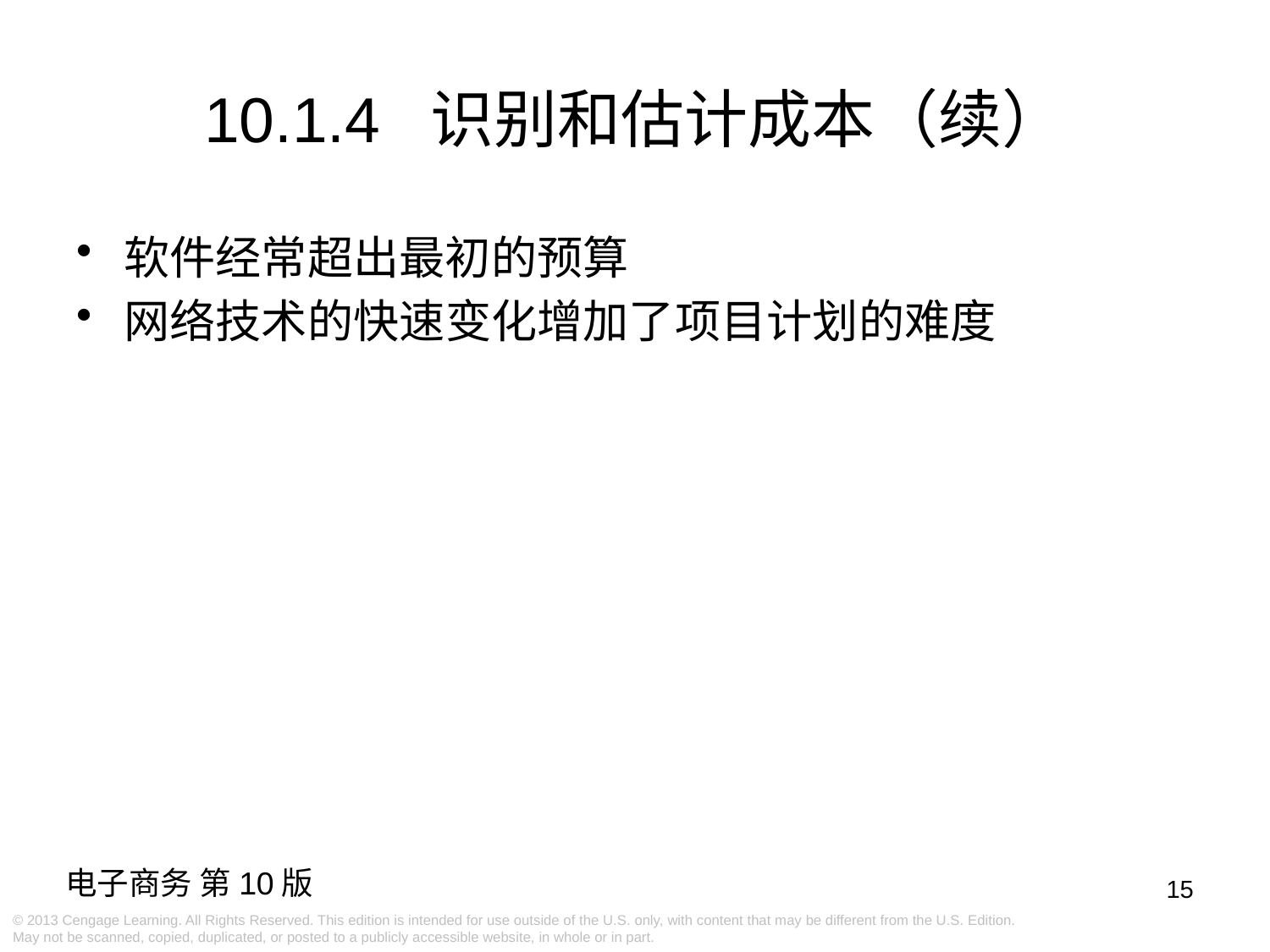

# 10.1.4  识别和估计成本（续）
软件经常超出最初的预算
网络技术的快速变化增加了项目计划的难度
15